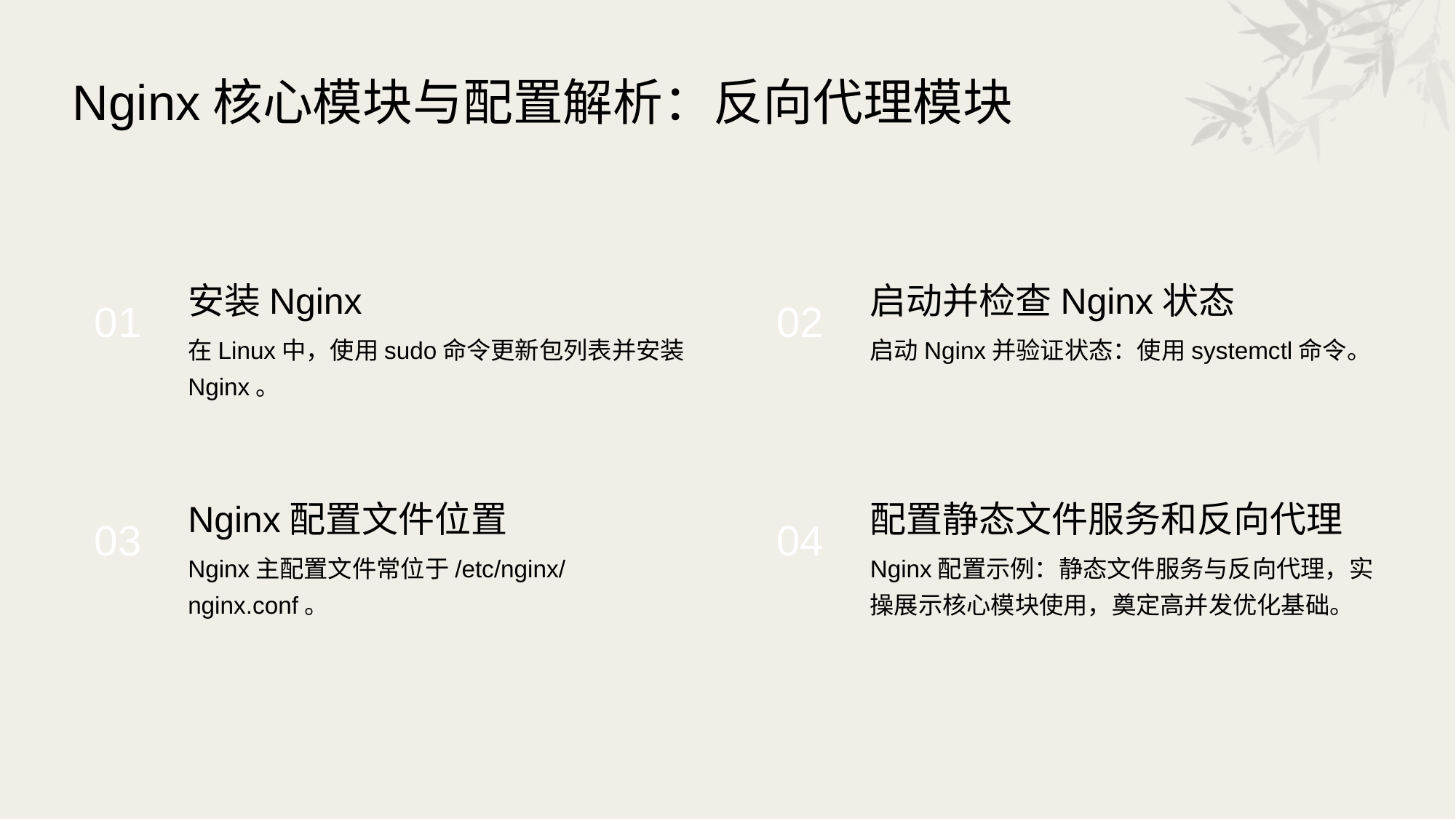

Nginx核心模块与配置解析：反向代理模块

安装Nginx

启动并检查Nginx状态
01
02
在Linux中，使用sudo命令更新包列表并安装Nginx。
启动Nginx并验证状态：使用systemctl命令。

Nginx配置文件位置

配置静态文件服务和反向代理
03
04
Nginx主配置文件常位于/etc/nginx/nginx.conf。
Nginx配置示例：静态文件服务与反向代理，实操展示核心模块使用，奠定高并发优化基础。